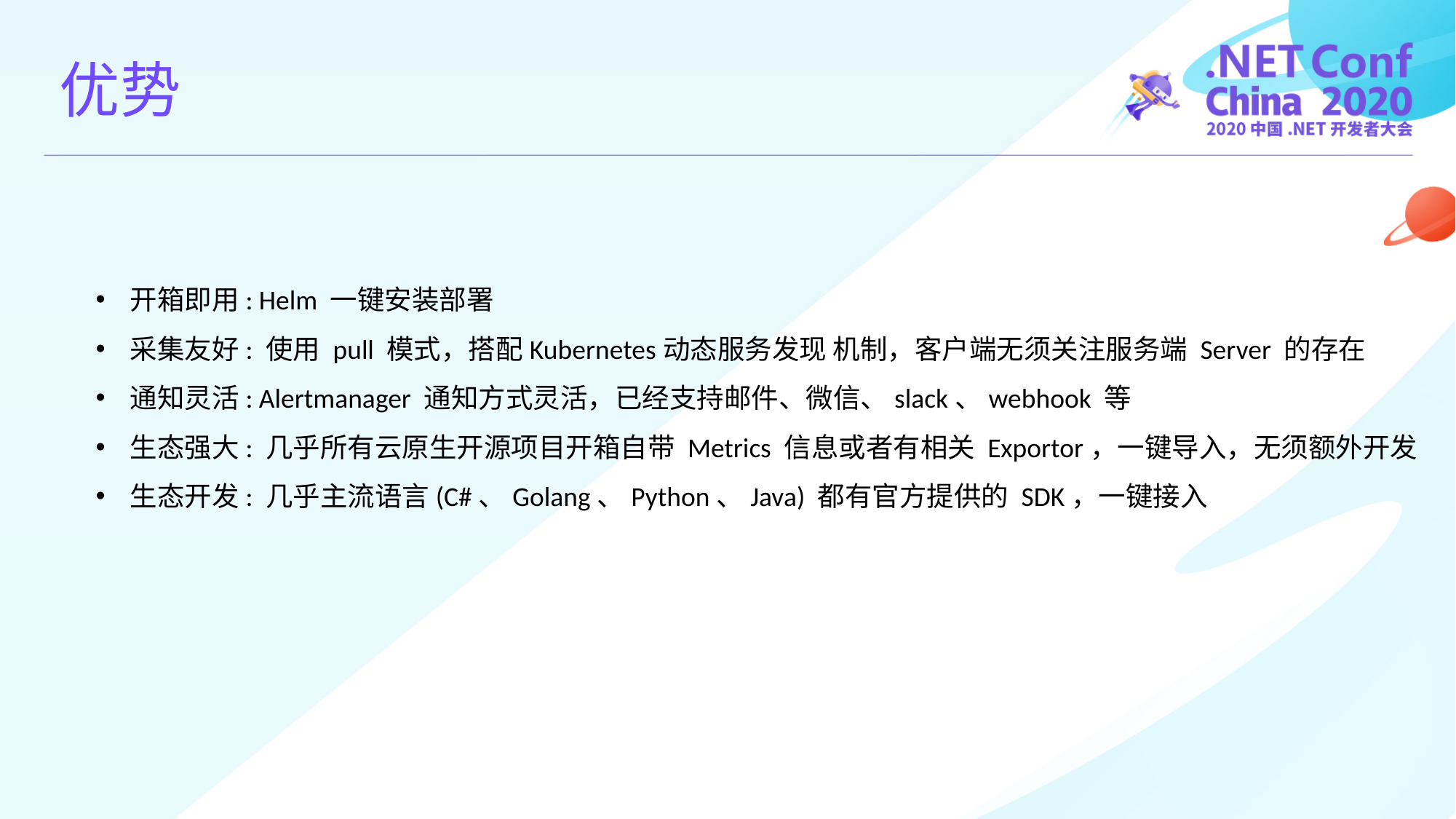

优势
开箱即用: Helm 一键安装部署
采集友好: 使用 pull 模式，搭配Kubernetes动态服务发现 机制，客户端无须关注服务端 Server 的存在
通知灵活: Alertmanager 通知方式灵活，已经支持邮件、微信、slack、webhook 等
生态强大: 几乎所有云原生开源项目开箱自带 Metrics 信息或者有相关 Exportor，一键导入，无须额外开发
生态开发: 几乎主流语言(C#、Golang、Python、Java) 都有官方提供的 SDK，一键接入